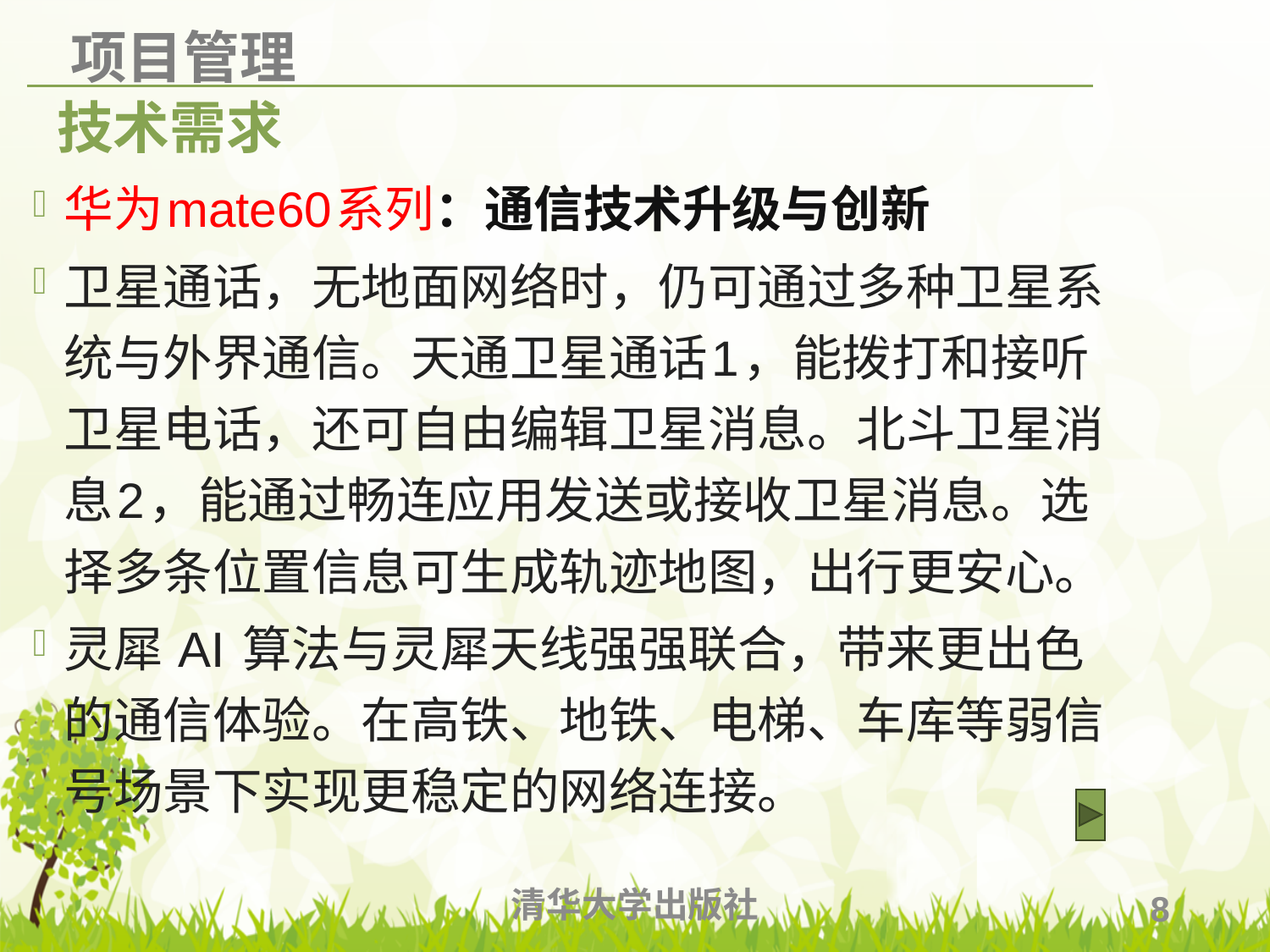

# 技术需求
华为mate60系列：通信技术升级与创新
卫星通话，无地面网络时，仍可通过多种卫星系统与外界通信。天通卫星通话⁠1，能拨打和接听卫星电话，还可自由编辑卫星消息。北斗卫星消⁠息⁠2，能通过畅连应用发送或接收卫星消⁠息。选择多条位置信息可生成轨迹地图，出行更安心。
灵犀 AI 算法与灵犀天线强强联合，带来更出色的通信体验。在高铁、地⁠铁、电梯、车库等弱信号场景下实现更稳定的网络连⁠接。

清华大学出版社
8